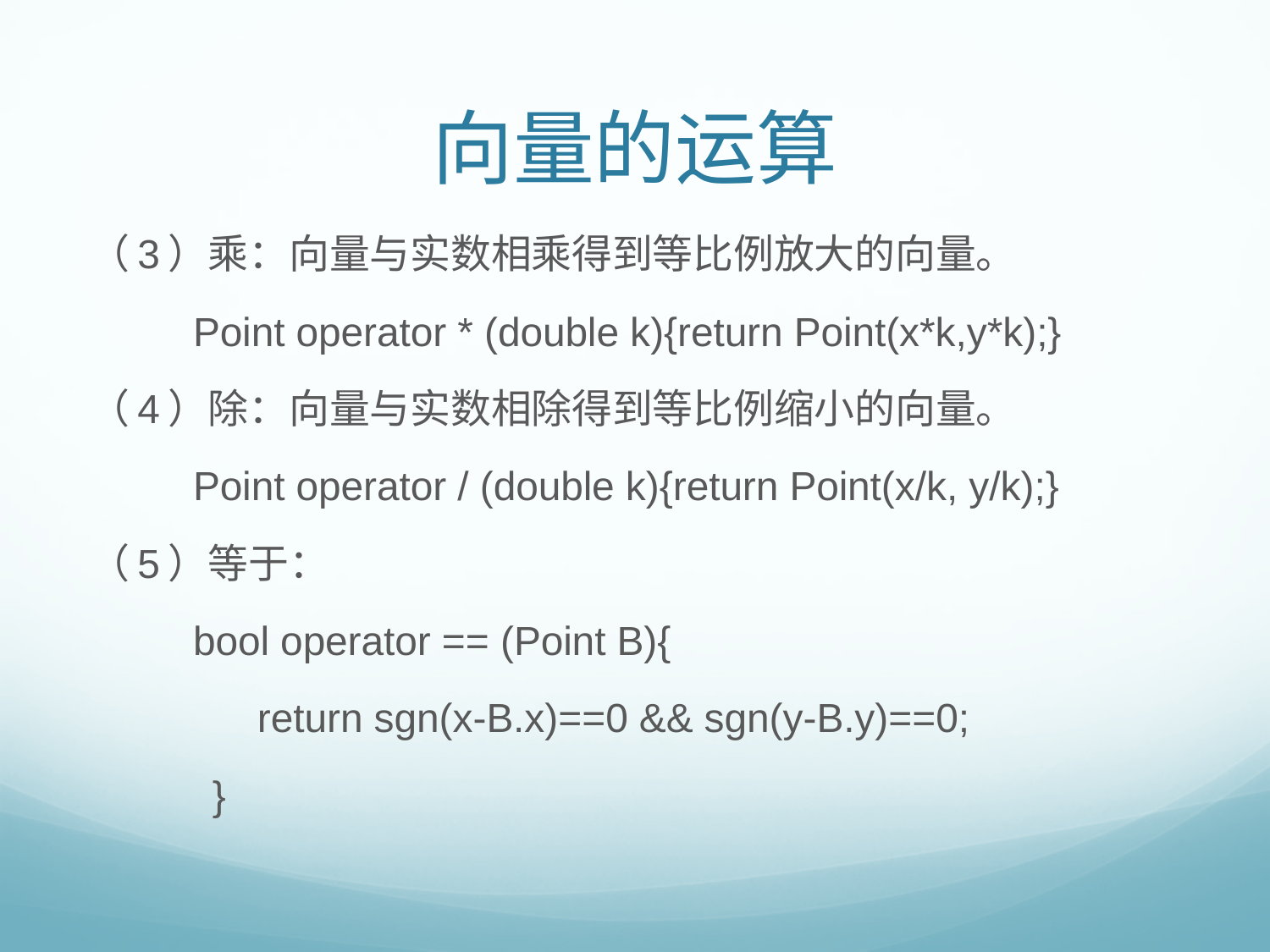

# 向量的运算
（3）乘：向量与实数相乘得到等比例放大的向量。
	Point operator * (double k){return Point(x*k,y*k);}
（4）除：向量与实数相除得到等比例缩小的向量。
	Point operator / (double k){return Point(x/k, y/k);}
（5）等于：
	bool operator == (Point B){
               return sgn(x-B.x)==0 && sgn(y-B.y)==0;
           }